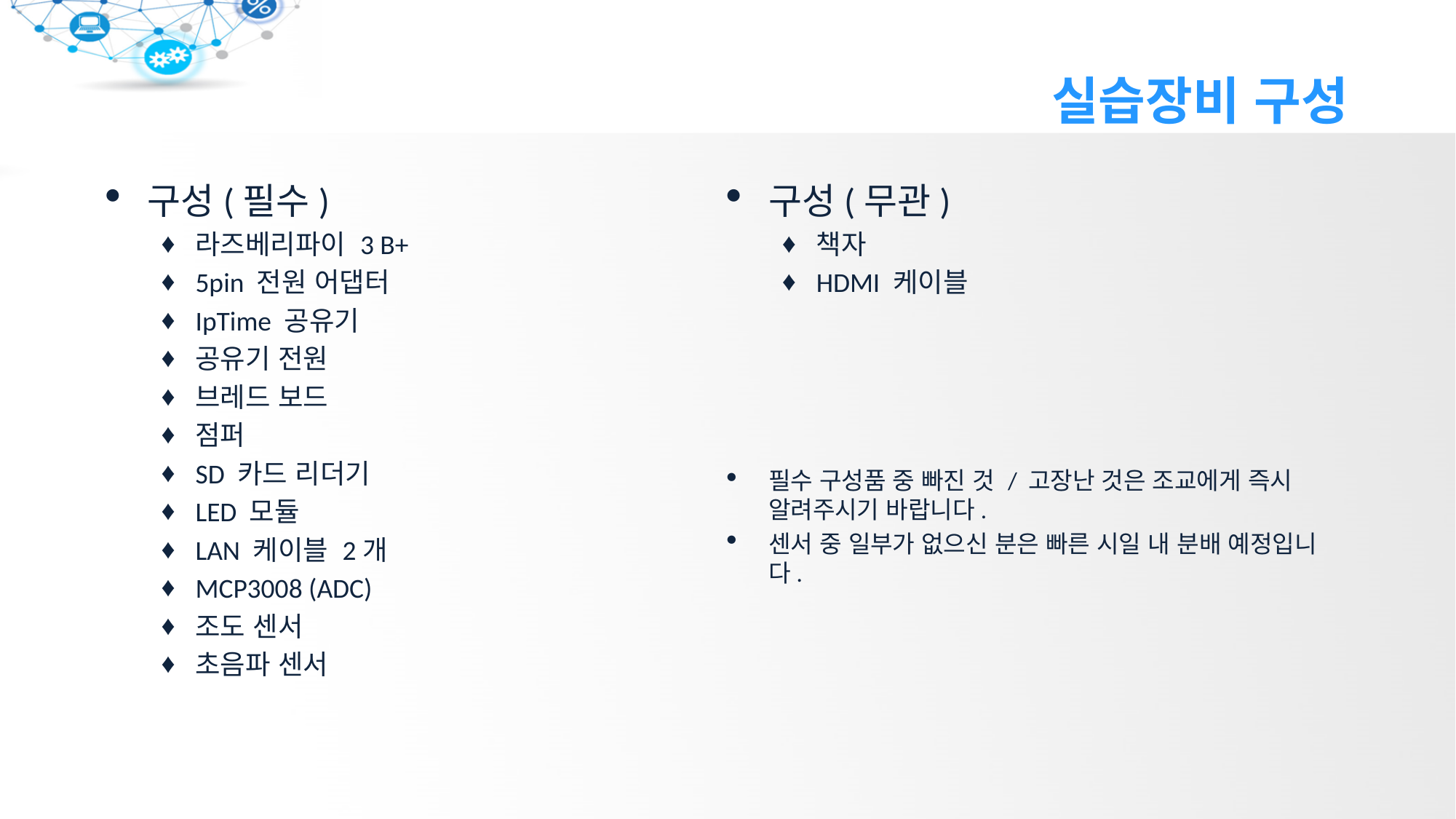

# 실습장비 구성
구성(필수)
라즈베리파이 3 B+
5pin 전원 어댑터
IpTime 공유기
공유기 전원
브레드 보드
점퍼
SD 카드 리더기
LED 모듈
LAN 케이블 2개
MCP3008 (ADC)
조도 센서
초음파 센서
구성(무관)
책자
HDMI 케이블

필수 구성품 중 빠진 것 / 고장난 것은 조교에게 즉시 알려주시기 바랍니다.
센서 중 일부가 없으신 분은 빠른 시일 내 분배 예정입니다.